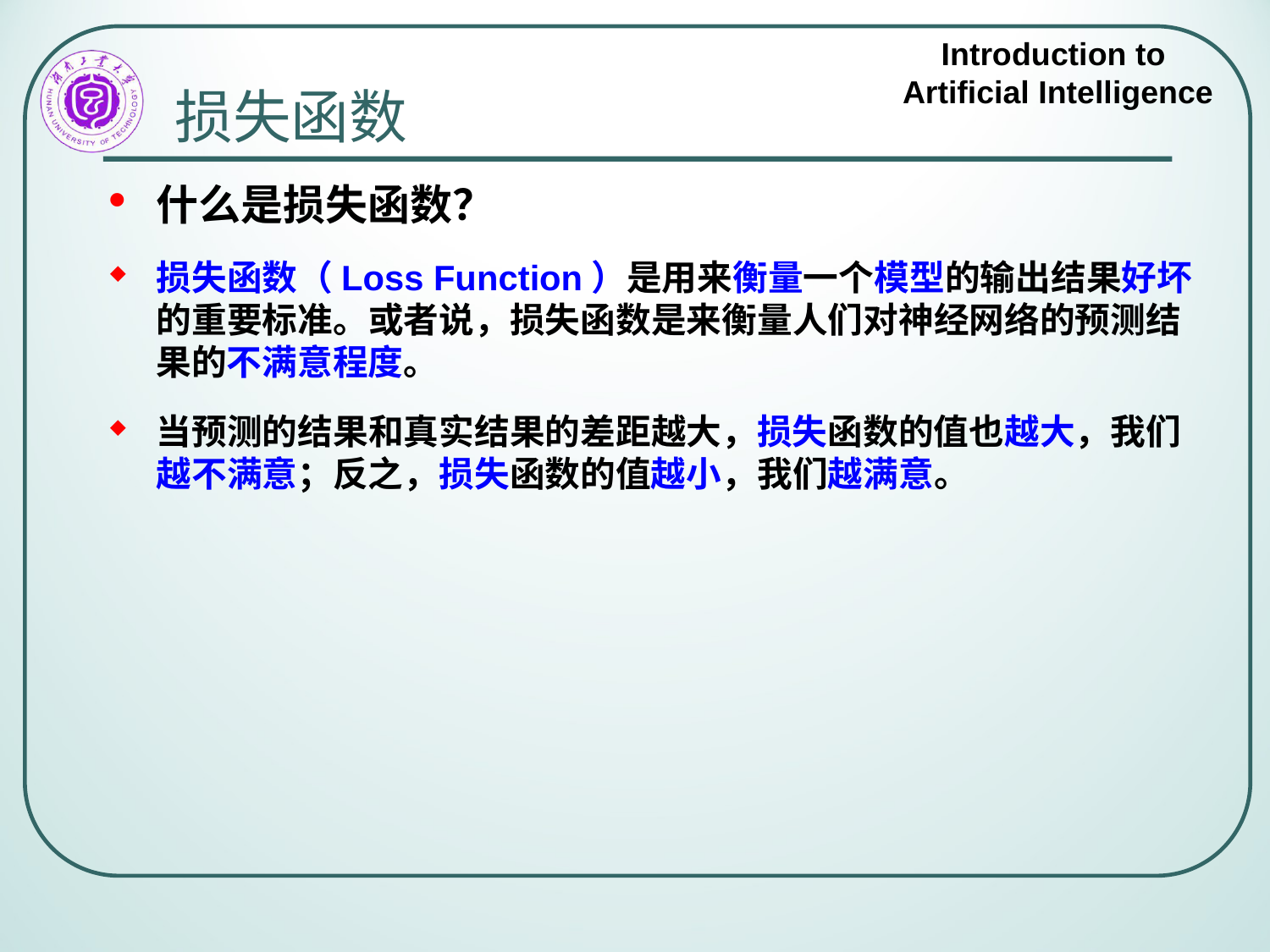

# 损失函数
什么是损失函数？

损失函数（Loss Function）是用来衡量一个模型的输出结果好坏的重要标准。或者说，损失函数是来衡量人们对神经网络的预测结果的不满意程度。

当预测的结果和真实结果的差距越大，损失函数的值也越大，我们越不满意；反之，损失函数的值越小，我们越满意。